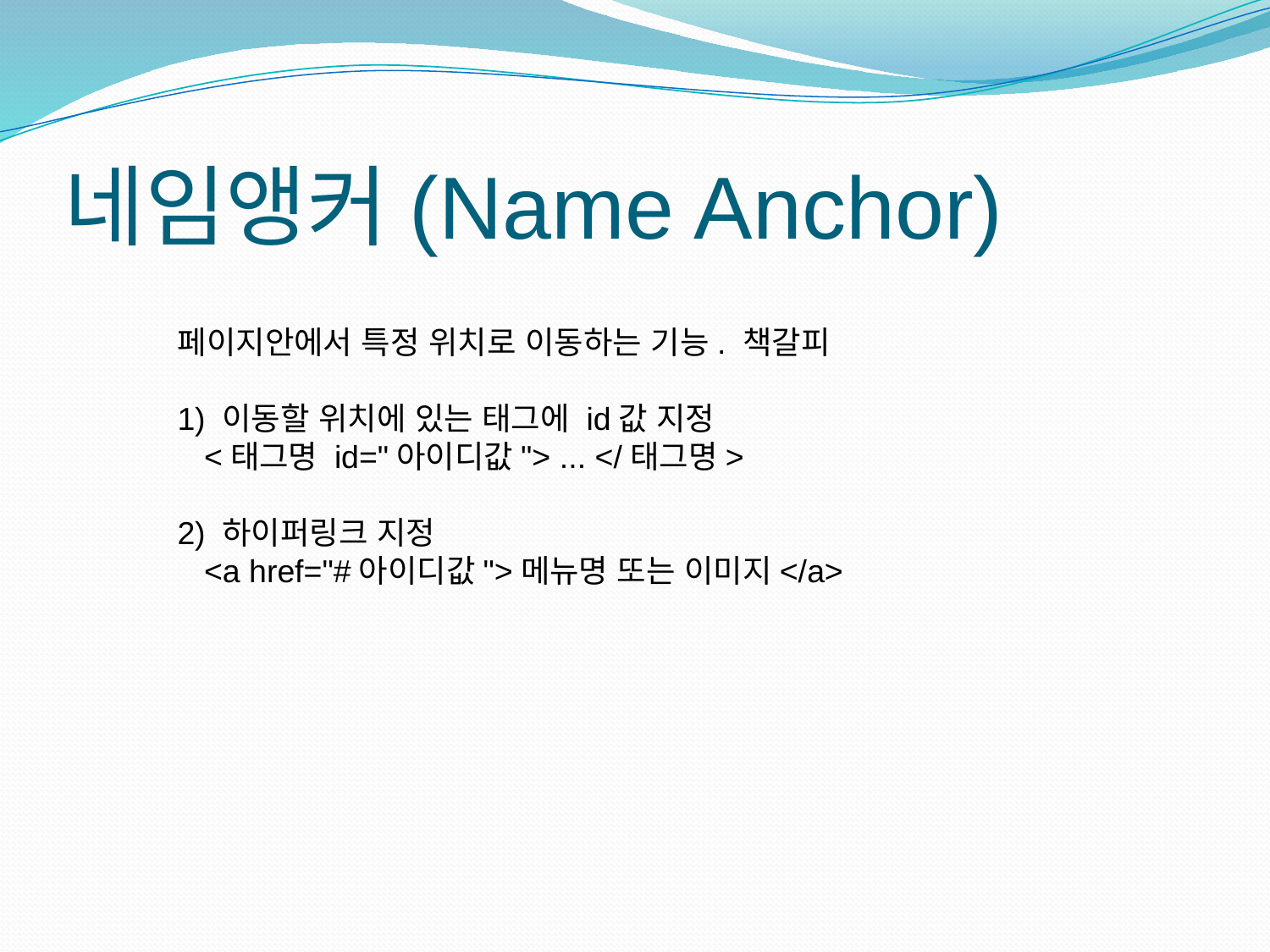

# 네임앵커(Name Anchor)
페이지안에서 특정 위치로 이동하는 기능. 책갈피

1) 이동할 위치에 있는 태그에 id값 지정
   <태그명 id="아이디값"> ... </태그명>

2) 하이퍼링크 지정
   <a href="#아이디값">메뉴명 또는 이미지</a>